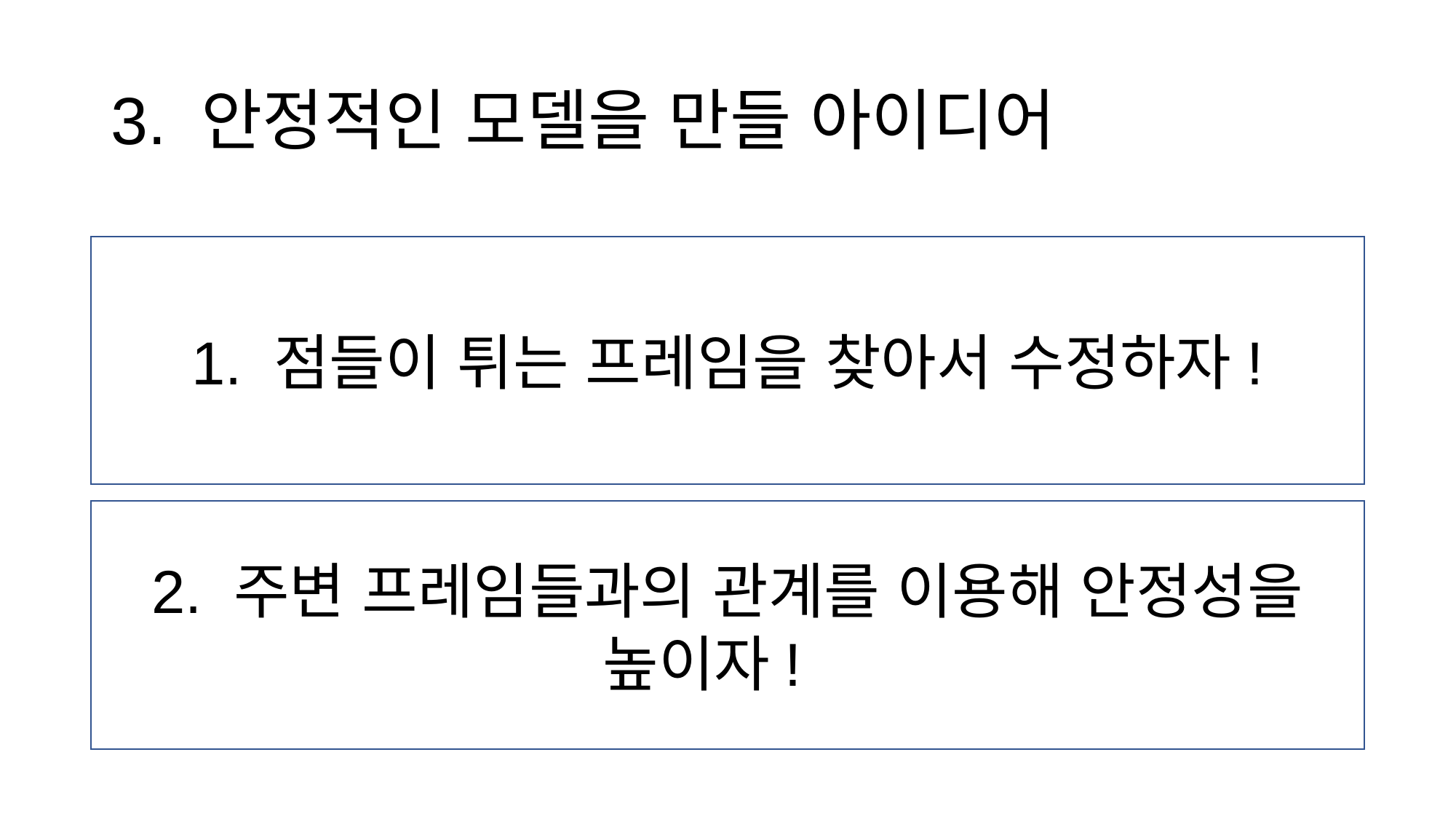

# 3. 안정적인 모델을 만들 아이디어
1. 점들이 튀는 프레임을 찾아서 수정하자!
2. 주변 프레임들과의 관계를 이용해 안정성을 높이자!